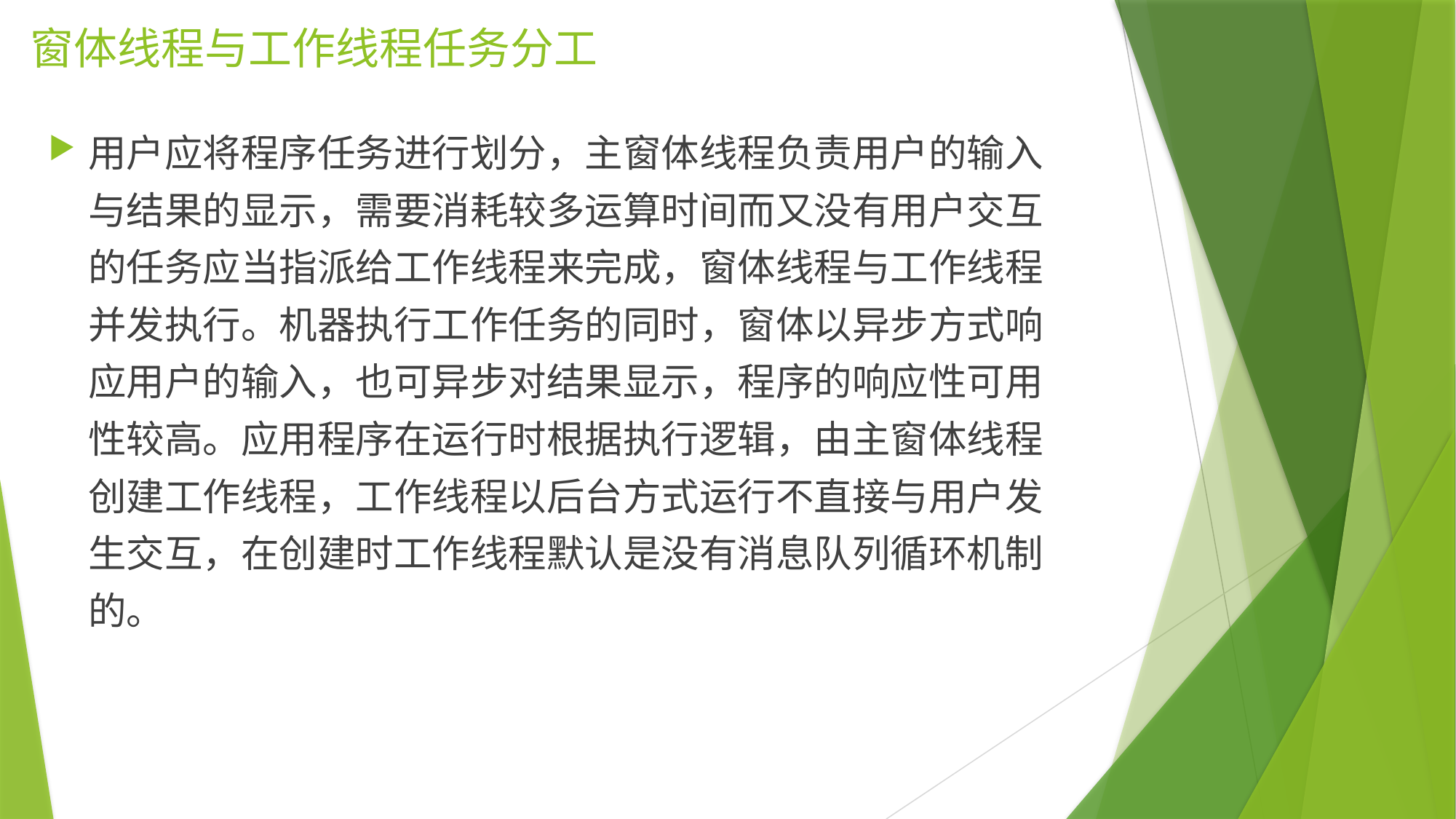

# 窗体线程与工作线程任务分工
用户应将程序任务进行划分，主窗体线程负责用户的输入与结果的显示，需要消耗较多运算时间而又没有用户交互的任务应当指派给工作线程来完成，窗体线程与工作线程并发执行。机器执行工作任务的同时，窗体以异步方式响应用户的输入，也可异步对结果显示，程序的响应性可用性较高。应用程序在运行时根据执行逻辑，由主窗体线程创建工作线程，工作线程以后台方式运行不直接与用户发生交互，在创建时工作线程默认是没有消息队列循环机制的。